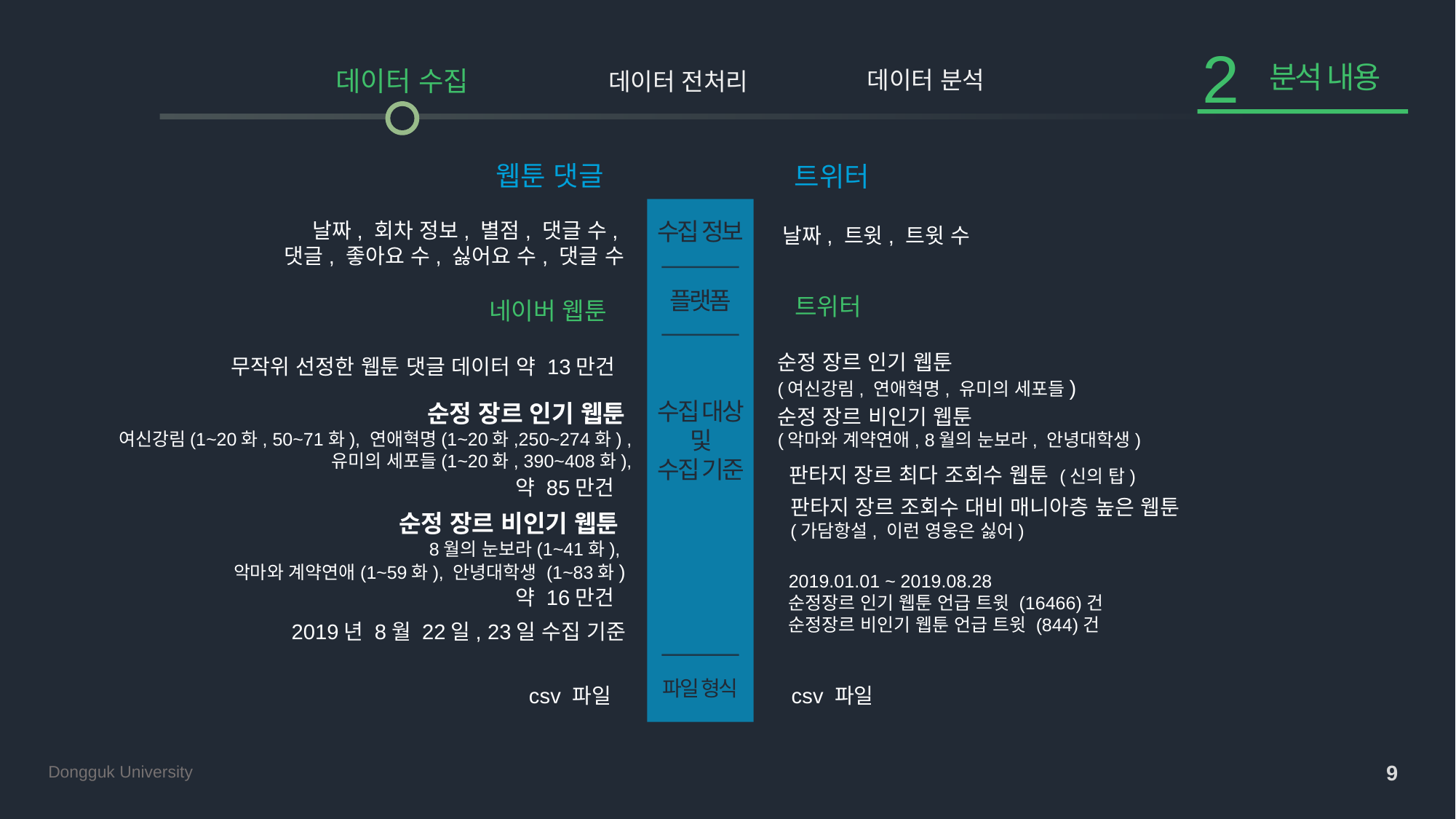

2
분석 내용
데이터 수집
데이터 분석
데이터 전처리

웹툰 댓글
트위터

수집 정보
날짜, 회차 정보, 별점, 댓글 수,
댓글, 좋아요 수, 싫어요 수, 댓글 수
날짜, 트윗, 트윗 수
플랫폼
트위터
네이버 웹툰
순정 장르 인기 웹툰
(여신강림, 연애혁명, 유미의 세포들)
무작위 선정한 웹툰 댓글 데이터 약 13만건
수집 대상
및
수집 기준
순정 장르 인기 웹툰
여신강림(1~20화, 50~71화), 연애혁명(1~20화,250~274화) ,
유미의 세포들(1~20화, 390~408화),
순정 장르 비인기 웹툰
(악마와 계약연애, 8월의 눈보라, 안녕대학생)
판타지 장르 최다 조회수 웹툰 (신의 탑)
약 85만건
판타지 장르 조회수 대비 매니아층 높은 웹툰
(가담항설, 이런 영웅은 싫어)
순정 장르 비인기 웹툰
8월의 눈보라(1~41화),
악마와 계약연애(1~59화), 안녕대학생 (1~83화)
2019.01.01 ~ 2019.08.28
순정장르 인기 웹툰 언급 트윗 (16466)건
순정장르 비인기 웹툰 언급 트윗 (844)건
약 16만건
2019년 8월 22일, 23일 수집 기준
파일 형식
csv 파일
csv 파일
9
Dongguk University